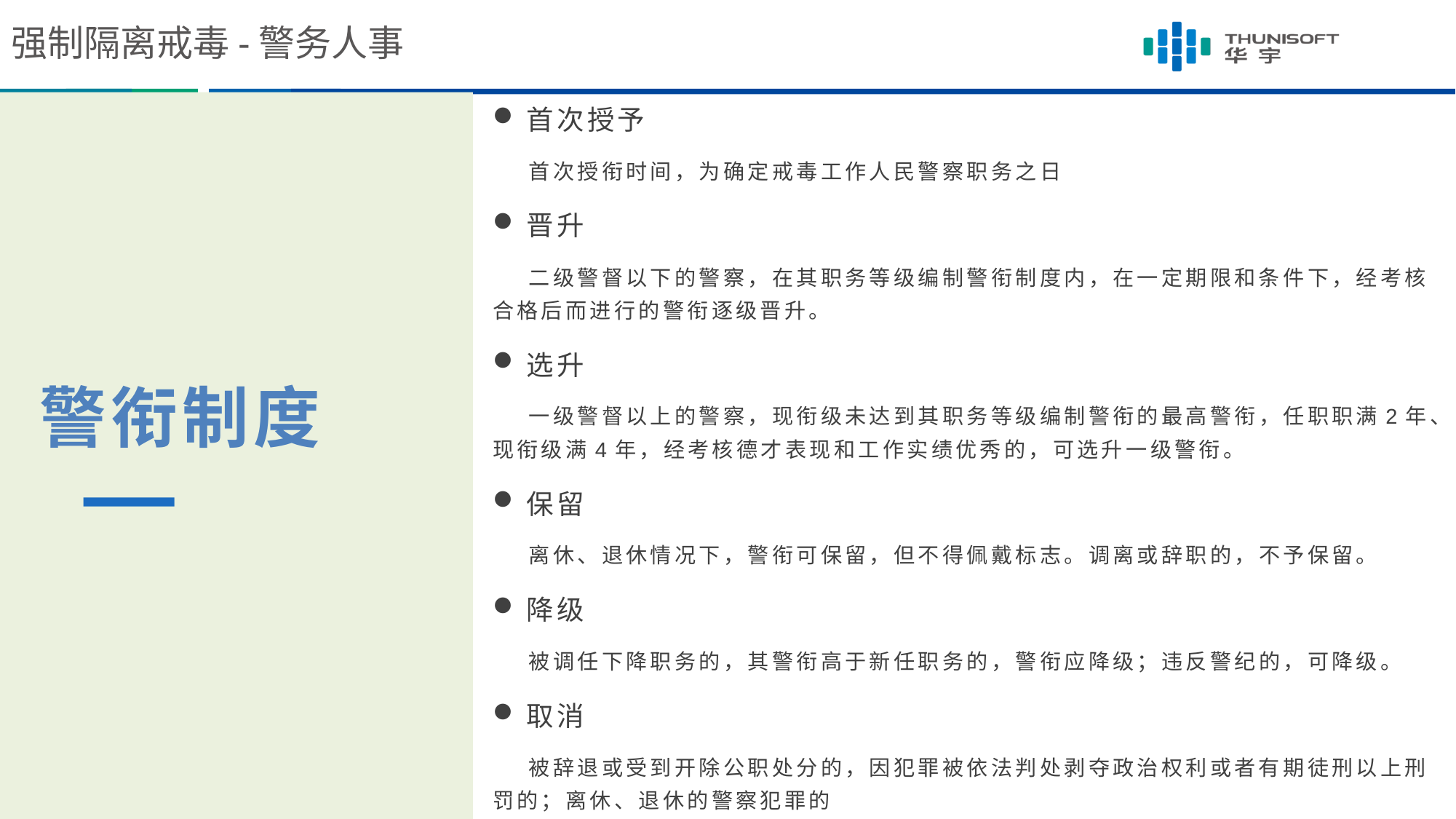

强制隔离戒毒-警务人事
首次授予
    首次授衔时间，为确定戒毒工作人民警察职务之日
晋升
    二级警督以下的警察，在其职务等级编制警衔制度内，在一定期限和条件下，经考核合格后而进行的警衔逐级晋升。
选升
    一级警督以上的警察，现衔级未达到其职务等级编制警衔的最高警衔，任职职满2年、现衔级满4年，经考核德才表现和工作实绩优秀的，可选升一级警衔。
保留
    离休、退休情况下，警衔可保留，但不得佩戴标志。调离或辞职的，不予保留。
降级
    被调任下降职务的，其警衔高于新任职务的，警衔应降级；违反警纪的，可降级。
取消
    被辞退或受到开除公职处分的，因犯罪被依法判处剥夺政治权利或者有期徒刑以上刑罚的；离休、退休的警察犯罪的

警衔制度

122